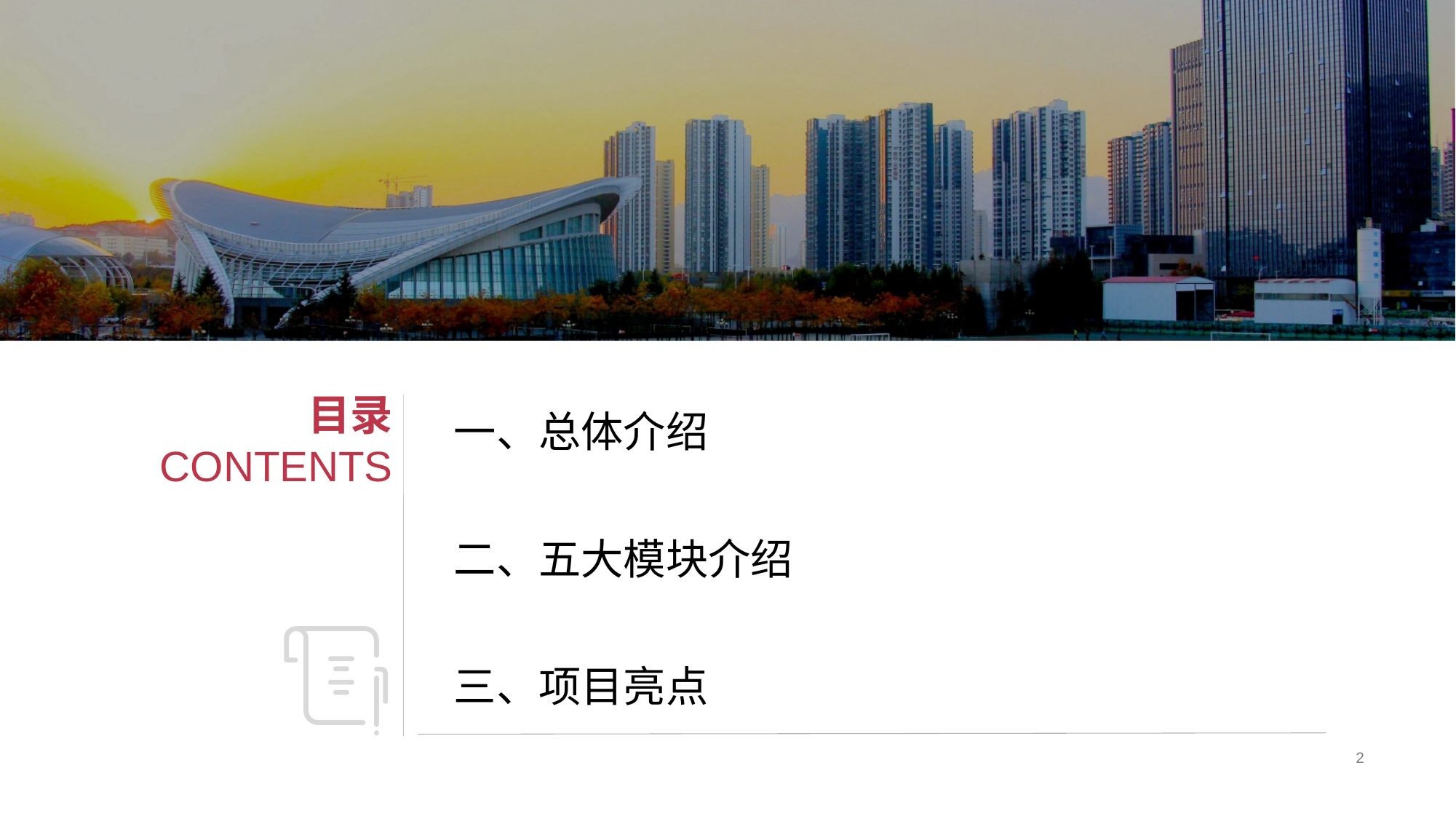

#

一、总体介绍
二、五大模块介绍
三、项目亮点
目录
CONTENTS

2